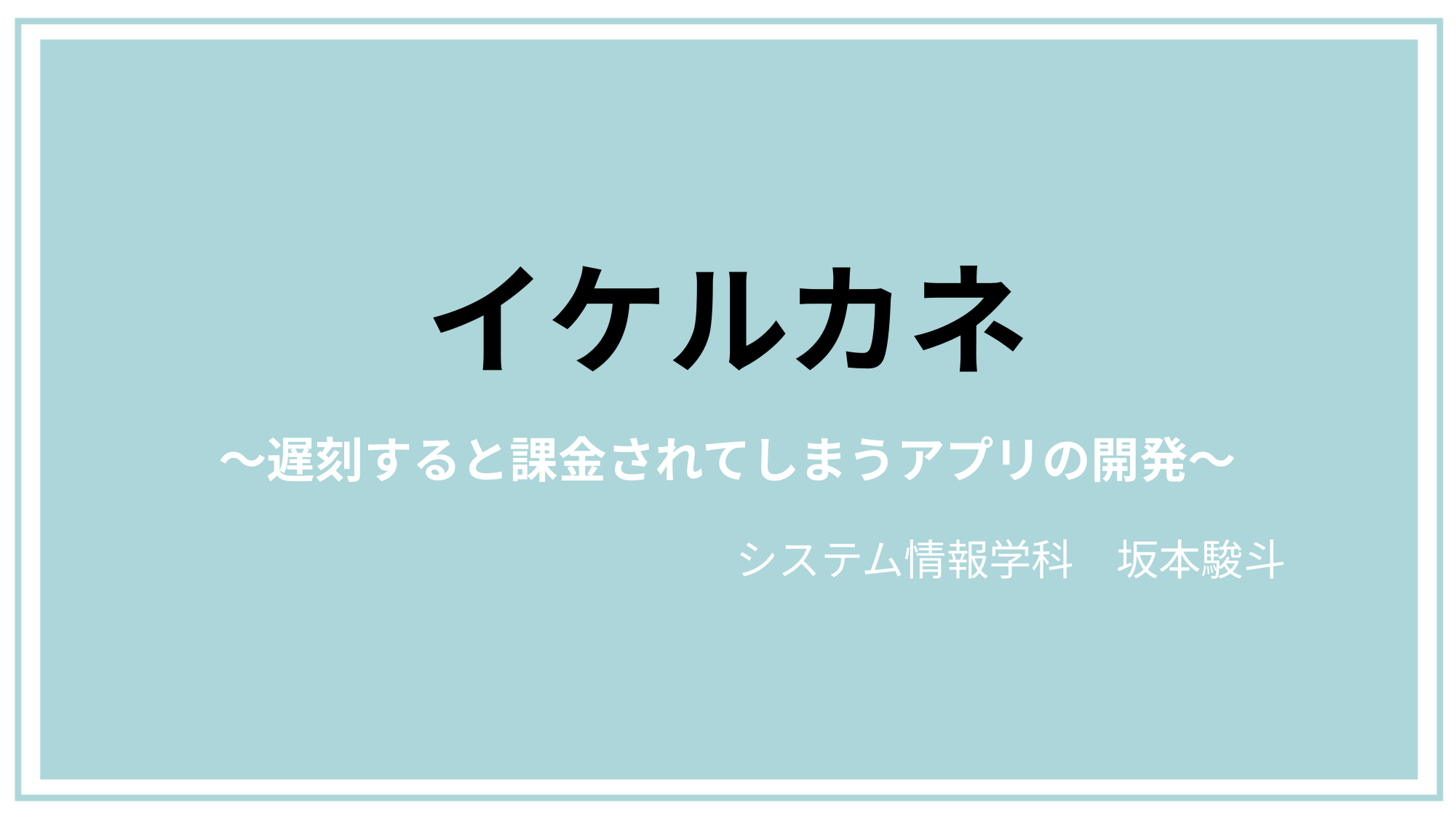

# イケルカネ
～遅刻すると課金されてしまうアプリの開発～
システム情報学科　坂本駿斗